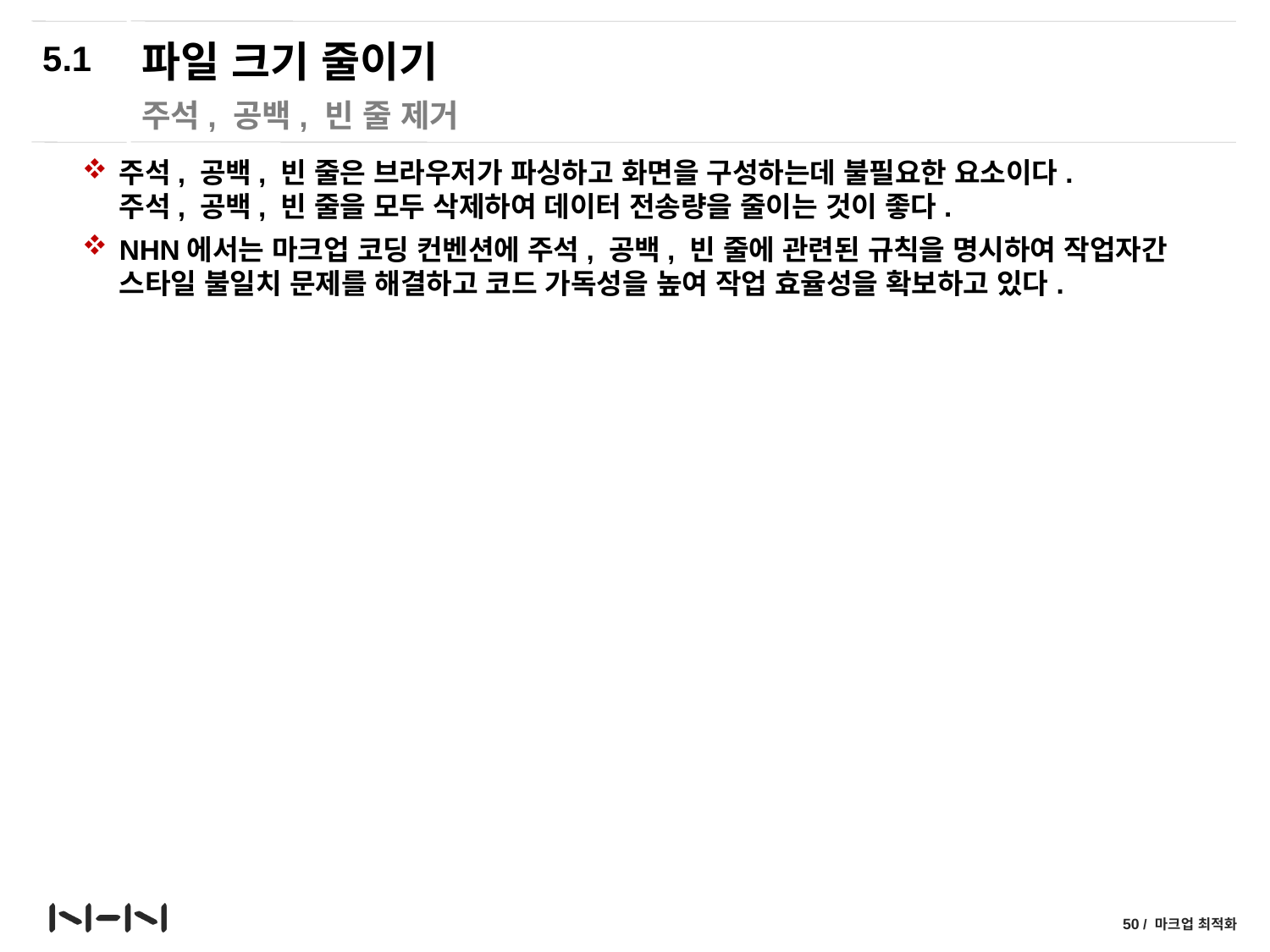

5.1
# 파일 크기 줄이기
주석, 공백, 빈 줄 제거
주석, 공백, 빈 줄은 브라우저가 파싱하고 화면을 구성하는데 불필요한 요소이다.
주석, 공백, 빈 줄을 모두 삭제하여 데이터 전송량을 줄이는 것이 좋다.
NHN에서는 마크업 코딩 컨벤션에 주석, 공백, 빈 줄에 관련된 규칙을 명시하여 작업자간 스타일 불일치 문제를 해결하고 코드 가독성을 높여 작업 효율성을 확보하고 있다.